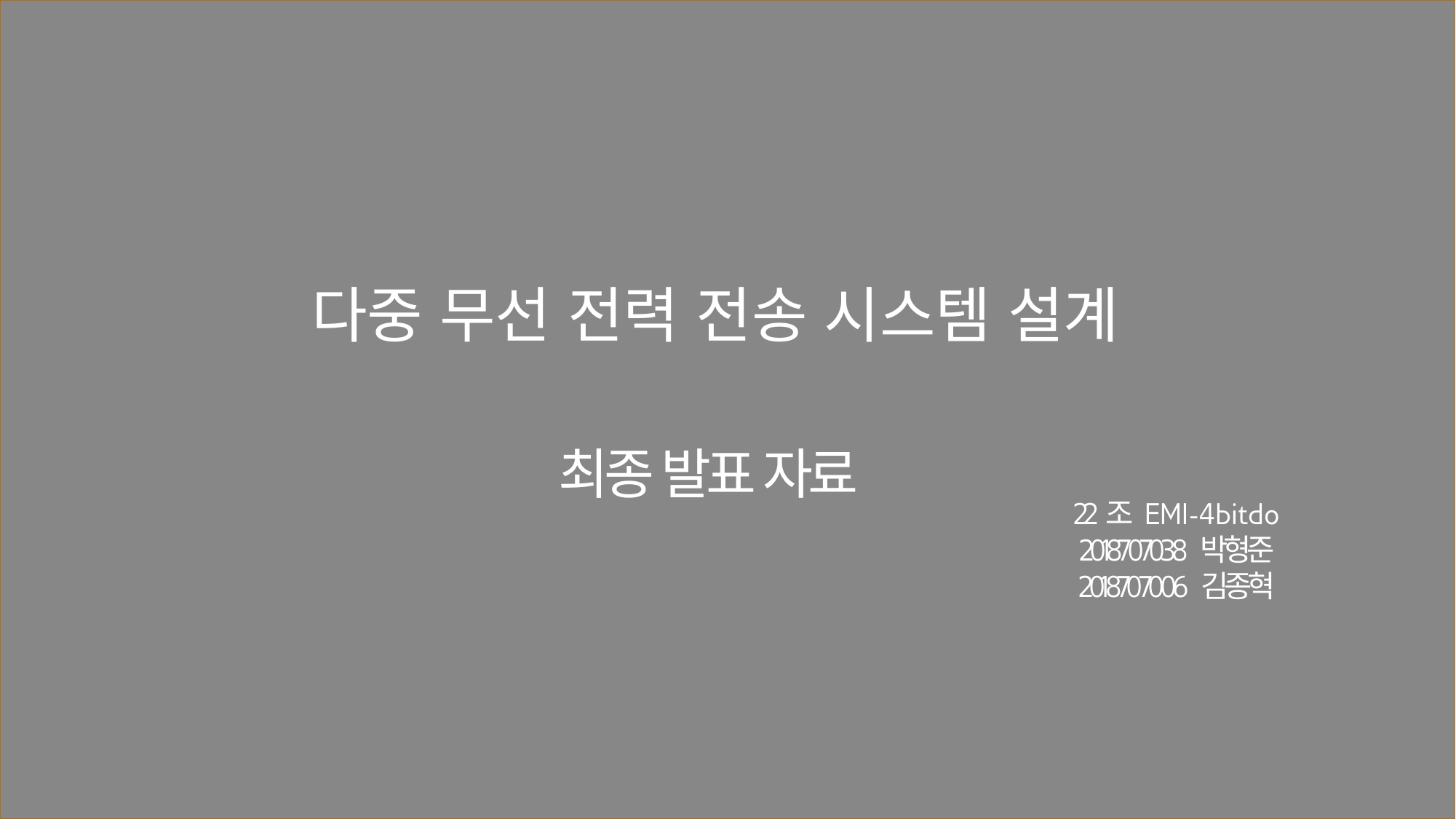

다중 무선 전력 전송 시스템 설계
최종 발표 자료
22조 EMI-4bitdo
2018707038 박형준
2018707006 김종혁